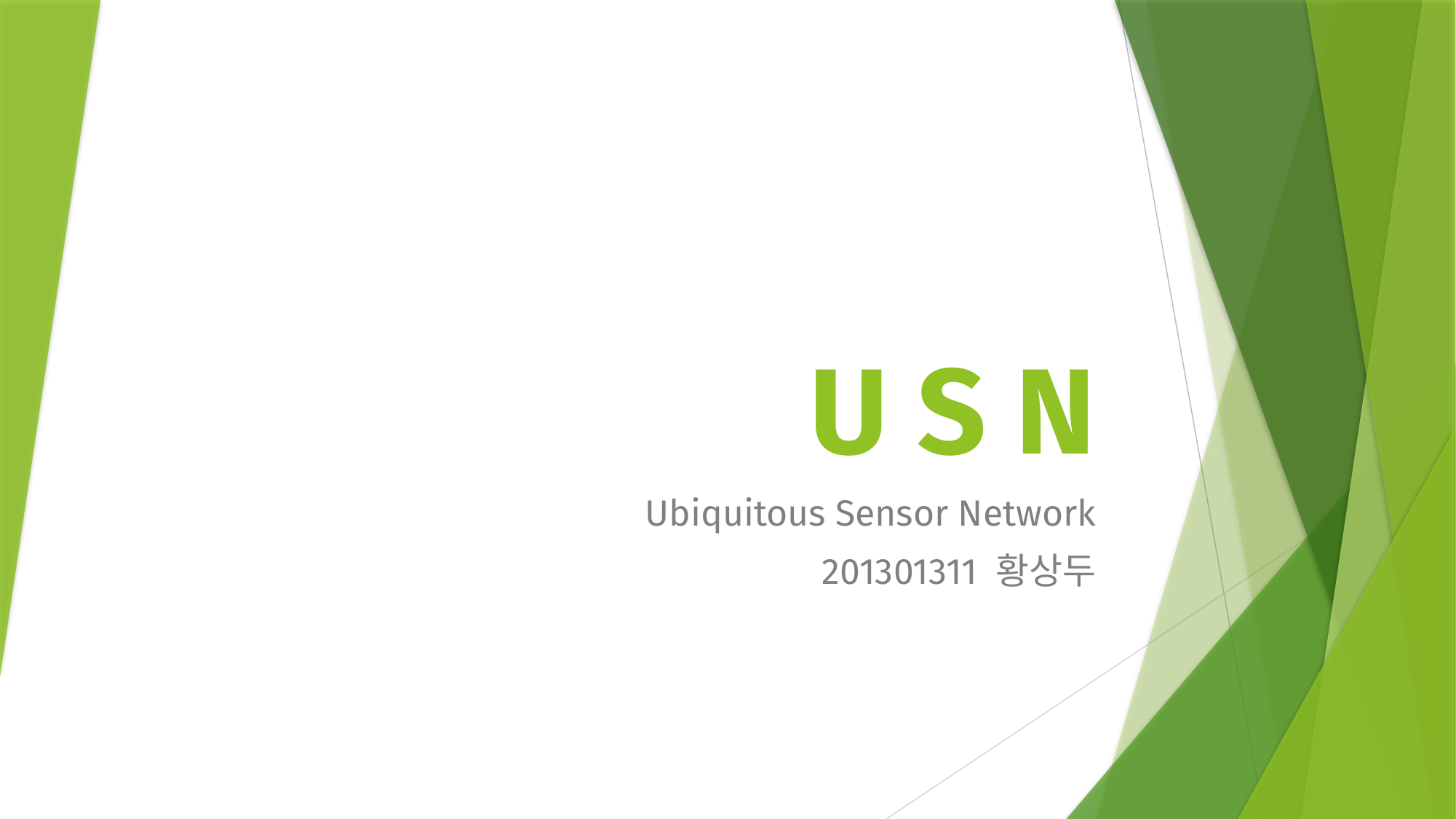

# U S N
Ubiquitous Sensor Network
  201301311 황상두